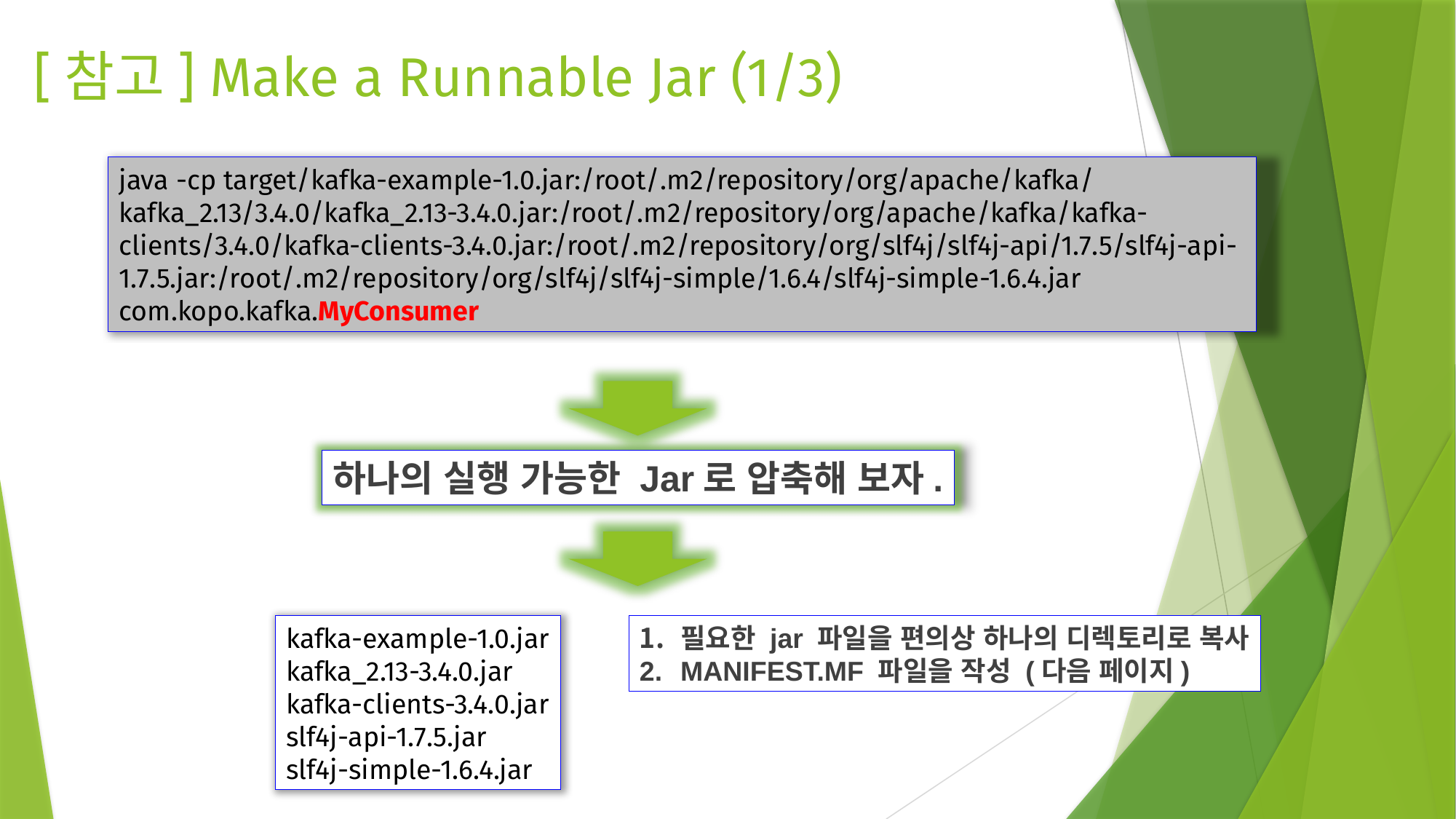

[참고] Make a Runnable Jar (1/3)
java -cp target/kafka-example-1.0.jar:/root/.m2/repository/org/apache/kafka/kafka_2.13/3.4.0/kafka_2.13-3.4.0.jar:/root/.m2/repository/org/apache/kafka/kafka-clients/3.4.0/kafka-clients-3.4.0.jar:/root/.m2/repository/org/slf4j/slf4j-api/1.7.5/slf4j-api-1.7.5.jar:/root/.m2/repository/org/slf4j/slf4j-simple/1.6.4/slf4j-simple-1.6.4.jar com.kopo.kafka.MyConsumer

하나의 실행 가능한 Jar로 압축해 보자.

kafka-example-1.0.jar
kafka_2.13-3.4.0.jar
kafka-clients-3.4.0.jar
slf4j-api-1.7.5.jar
slf4j-simple-1.6.4.jar
필요한 jar 파일을 편의상 하나의 디렉토리로 복사
MANIFEST.MF 파일을 작성 (다음 페이지)